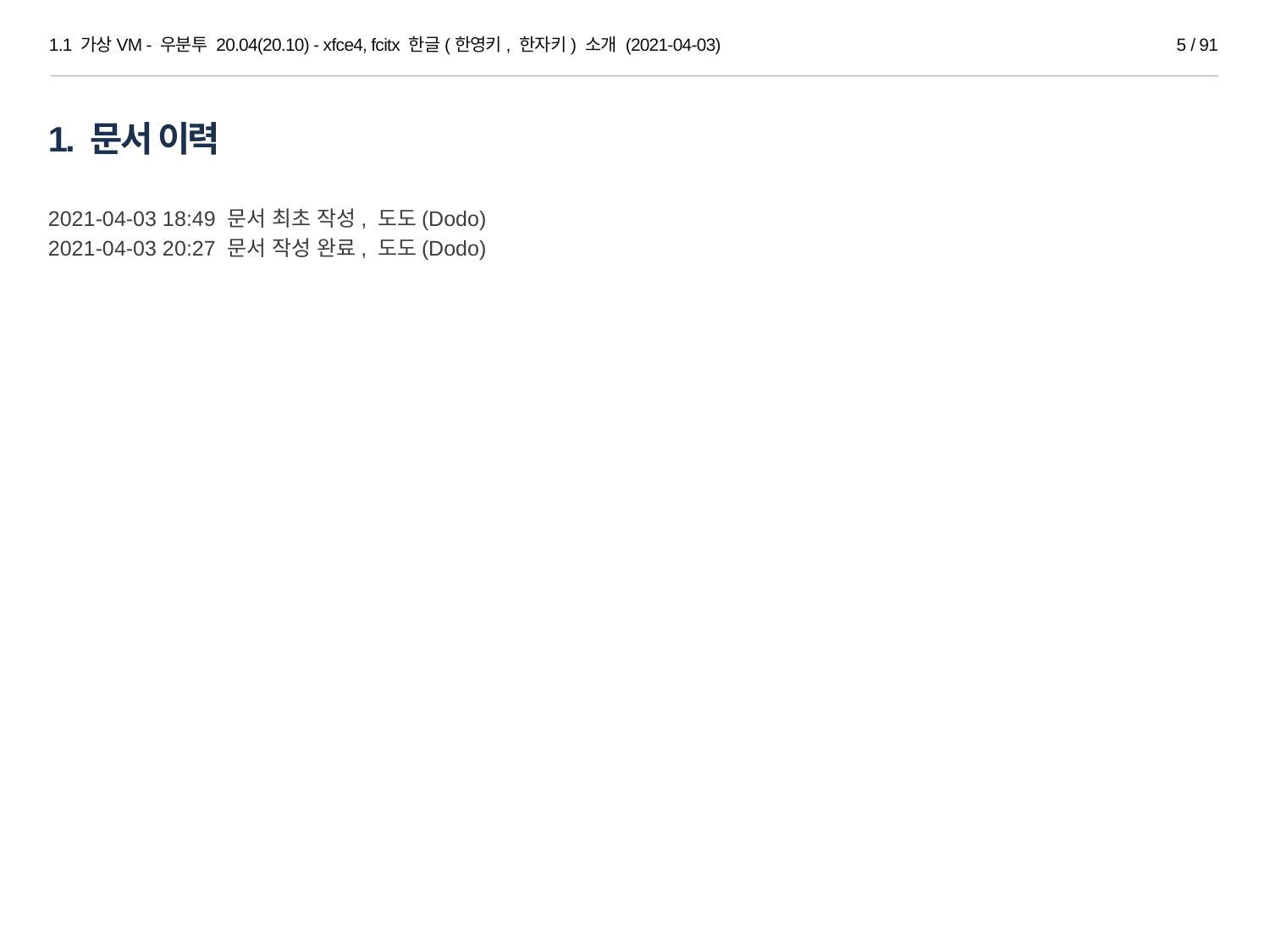

1.1 가상VM - 우분투 20.04(20.10) - xfce4, fcitx 한글(한영키, 한자키) 소개 (2021-04-03)
5 / 91

1. 문서 이력
2021-04-03 18:49 문서 최초 작성, 도도(Dodo)
2021-04-03 20:27 문서 작성 완료, 도도(Dodo)